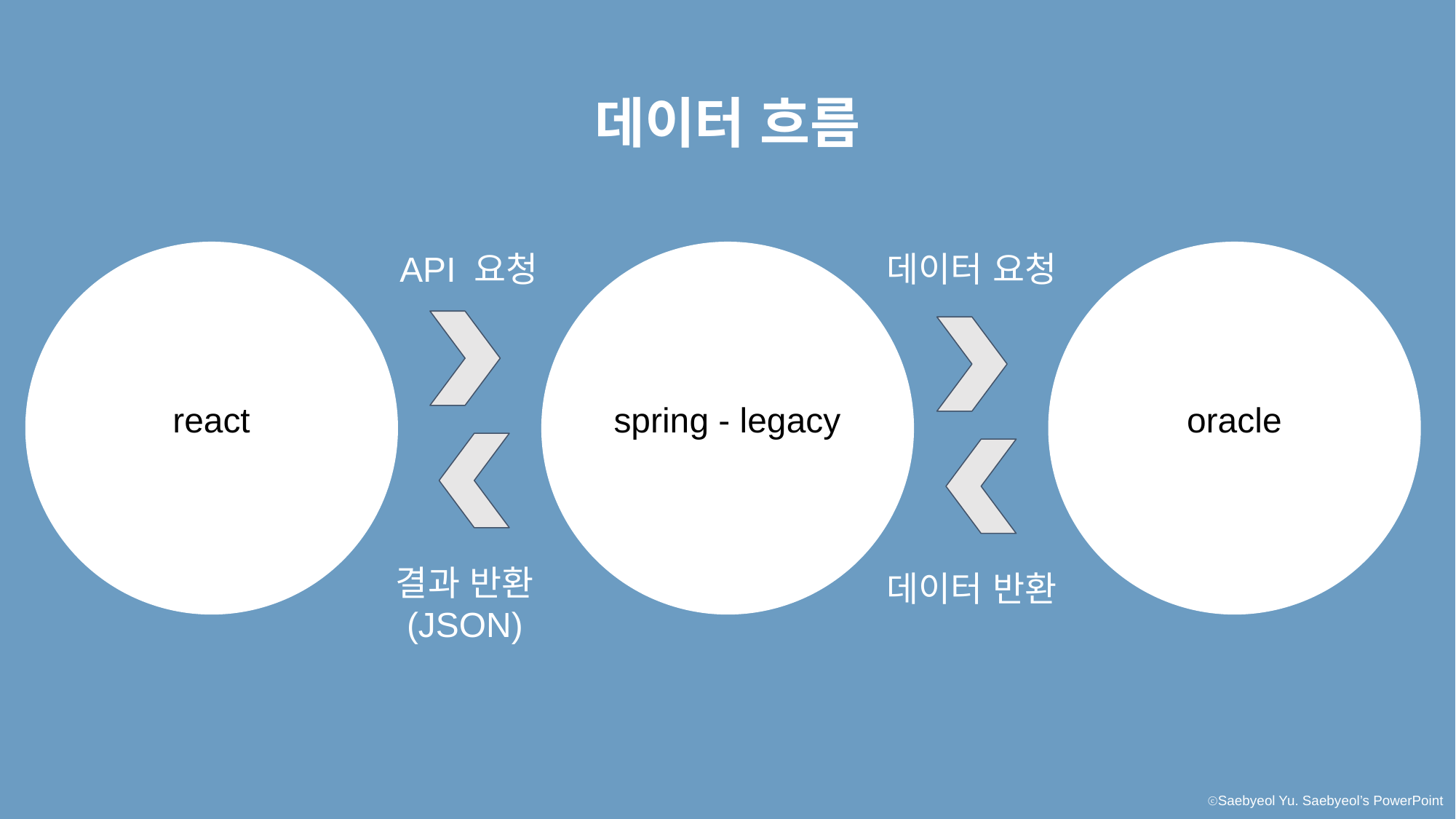

데이터 흐름
API 요청

데이터 요청

react
oracle
spring - legacy

결과 반환
(JSON)
데이터 반환